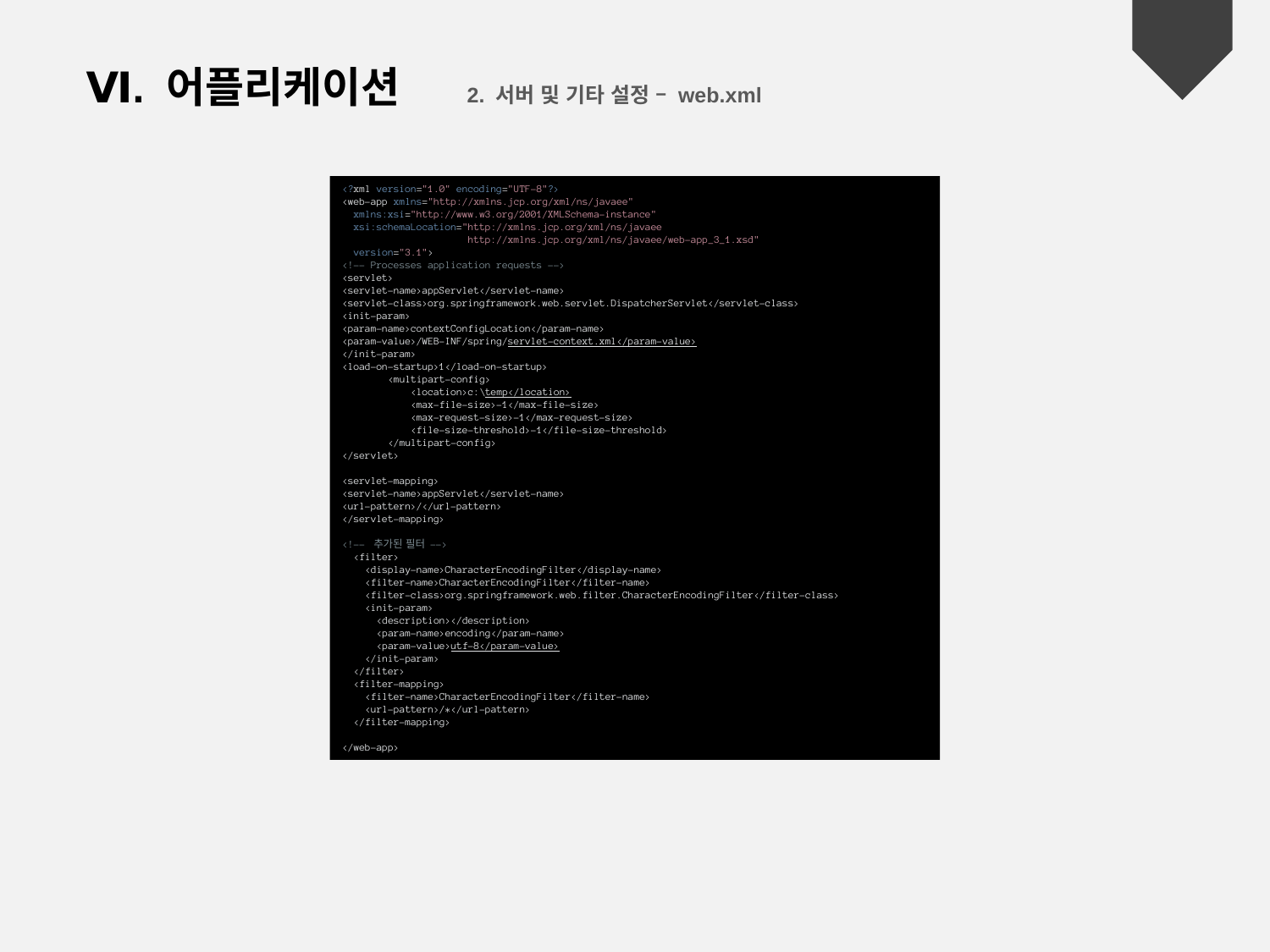

Ⅵ. 어플리케이션	2. 서버 및 기타 설정 – web.xml
<?xml version="1.0" encoding="UTF-8"?>
<web-app xmlns="http://xmlns.jcp.org/xml/ns/javaee"
  xmlns:xsi="http://www.w3.org/2001/XMLSchema-instance"
  xsi:schemaLocation="http://xmlns.jcp.org/xml/ns/javaee
                      http://xmlns.jcp.org/xml/ns/javaee/web-app_3_1.xsd"
  version="3.1">
<!-- Processes application requests -->
<servlet>
<servlet-name>appServlet</servlet-name>
<servlet-class>org.springframework.web.servlet.DispatcherServlet</servlet-class>
<init-param>
<param-name>contextConfigLocation</param-name>
<param-value>/WEB-INF/spring/servlet-context.xml</param-value>
</init-param>
<load-on-startup>1</load-on-startup>
        <multipart-config>
            <location>c:\temp</location>
            <max-file-size>-1</max-file-size>
            <max-request-size>-1</max-request-size>
            <file-size-threshold>-1</file-size-threshold>
        </multipart-config>
</servlet>

<servlet-mapping>
<servlet-name>appServlet</servlet-name>
<url-pattern>/</url-pattern>
</servlet-mapping>

<!-- 추가된 필터 -->
  <filter>
    <display-name>CharacterEncodingFilter</display-name>
    <filter-name>CharacterEncodingFilter</filter-name>
    <filter-class>org.springframework.web.filter.CharacterEncodingFilter</filter-class>
    <init-param>
      <description></description>
      <param-name>encoding</param-name>
      <param-value>utf-8</param-value>
    </init-param>
  </filter>
  <filter-mapping>
    <filter-name>CharacterEncodingFilter</filter-name>
    <url-pattern>/*</url-pattern>
  </filter-mapping>

</web-app>